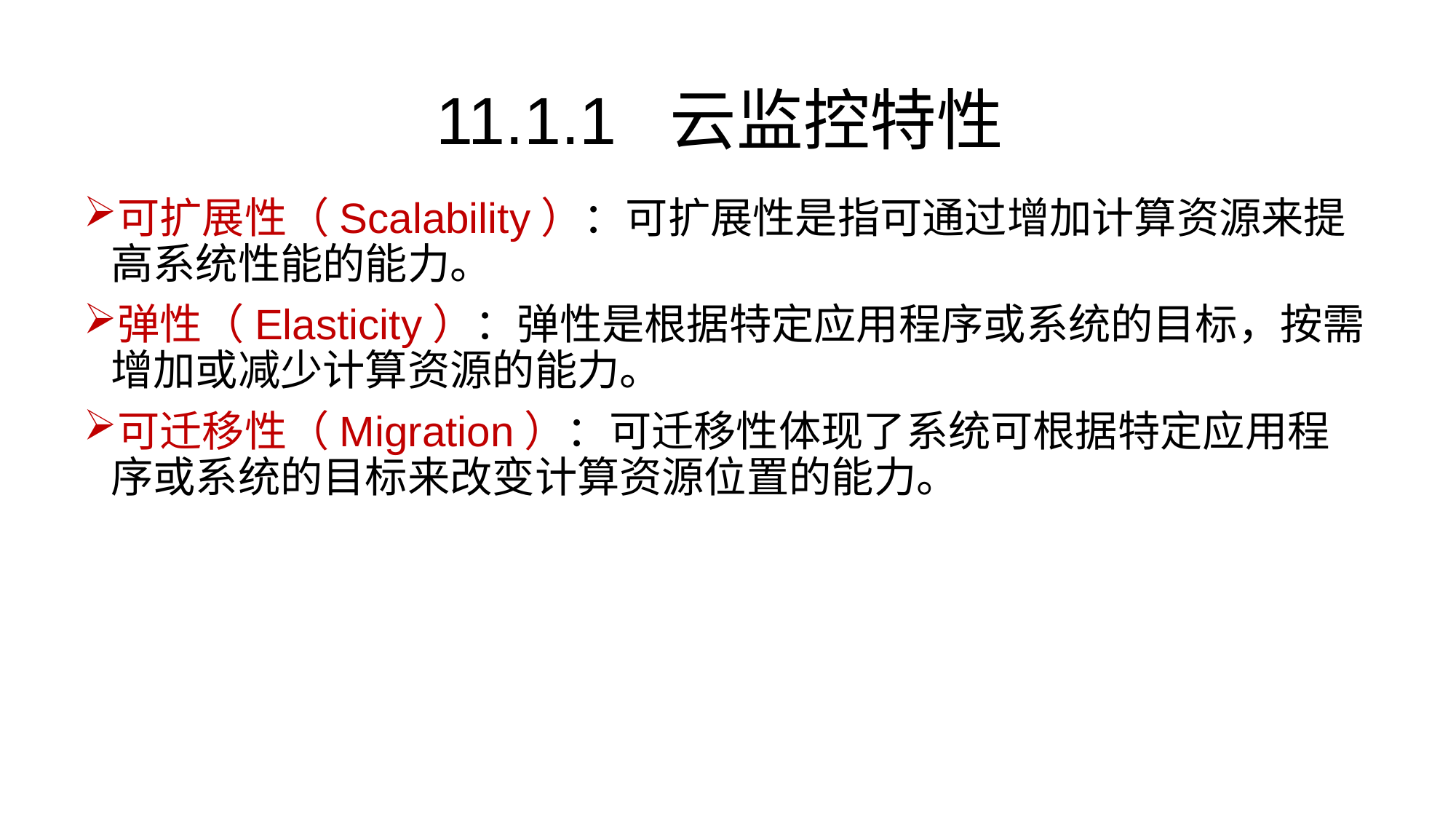

# 11.1.1  云监控特性
可扩展性（Scalability）：可扩展性是指可通过增加计算资源来提高系统性能的能力。
弹性（Elasticity）：弹性是根据特定应用程序或系统的目标，按需增加或减少计算资源的能力。
可迁移性（Migration）：可迁移性体现了系统可根据特定应用程序或系统的目标来改变计算资源位置的能力。